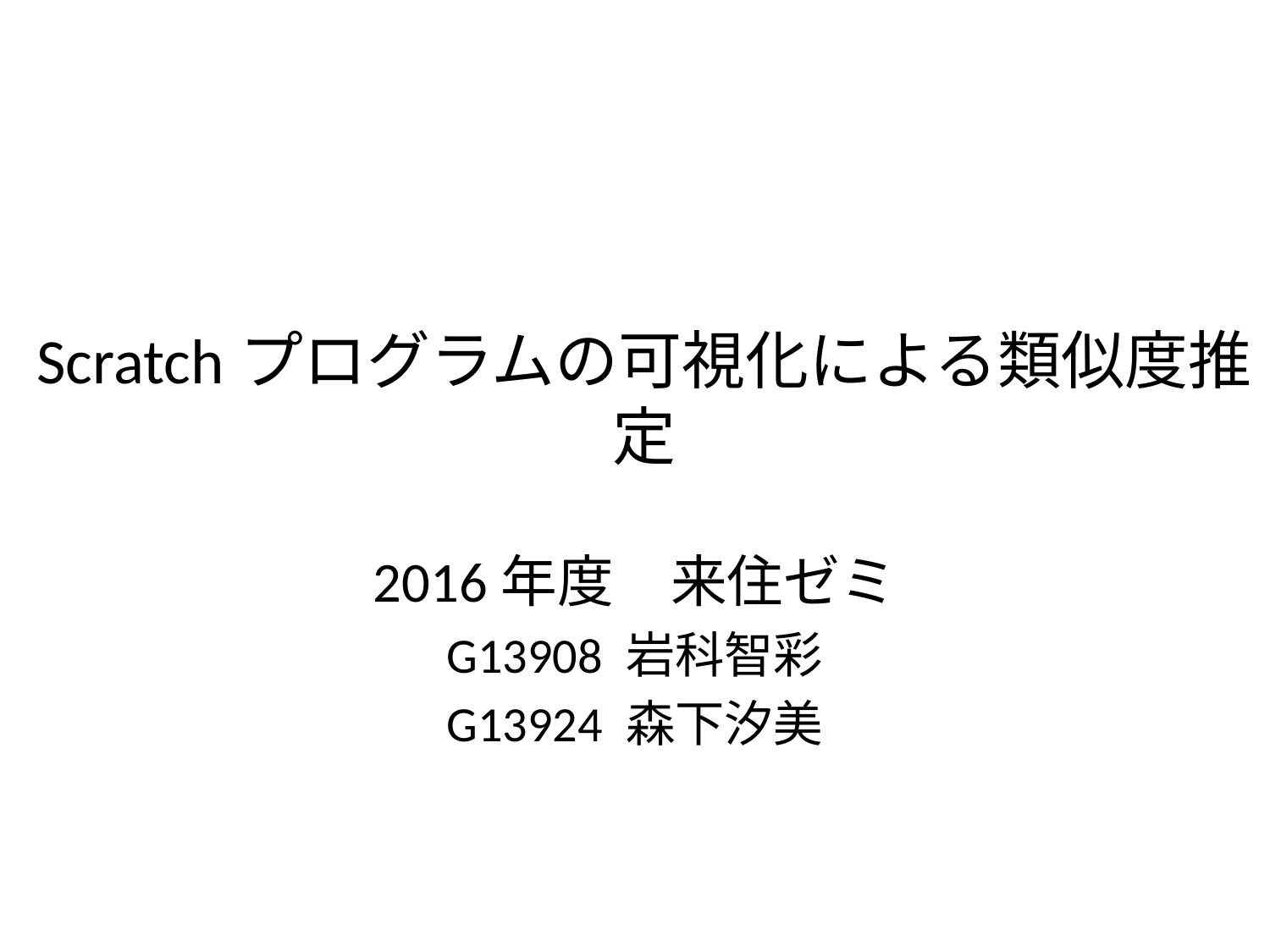

# Scratchプログラムの可視化による類似度推定
2016年度　来住ゼミ
G13908 岩科智彩
G13924 森下汐美